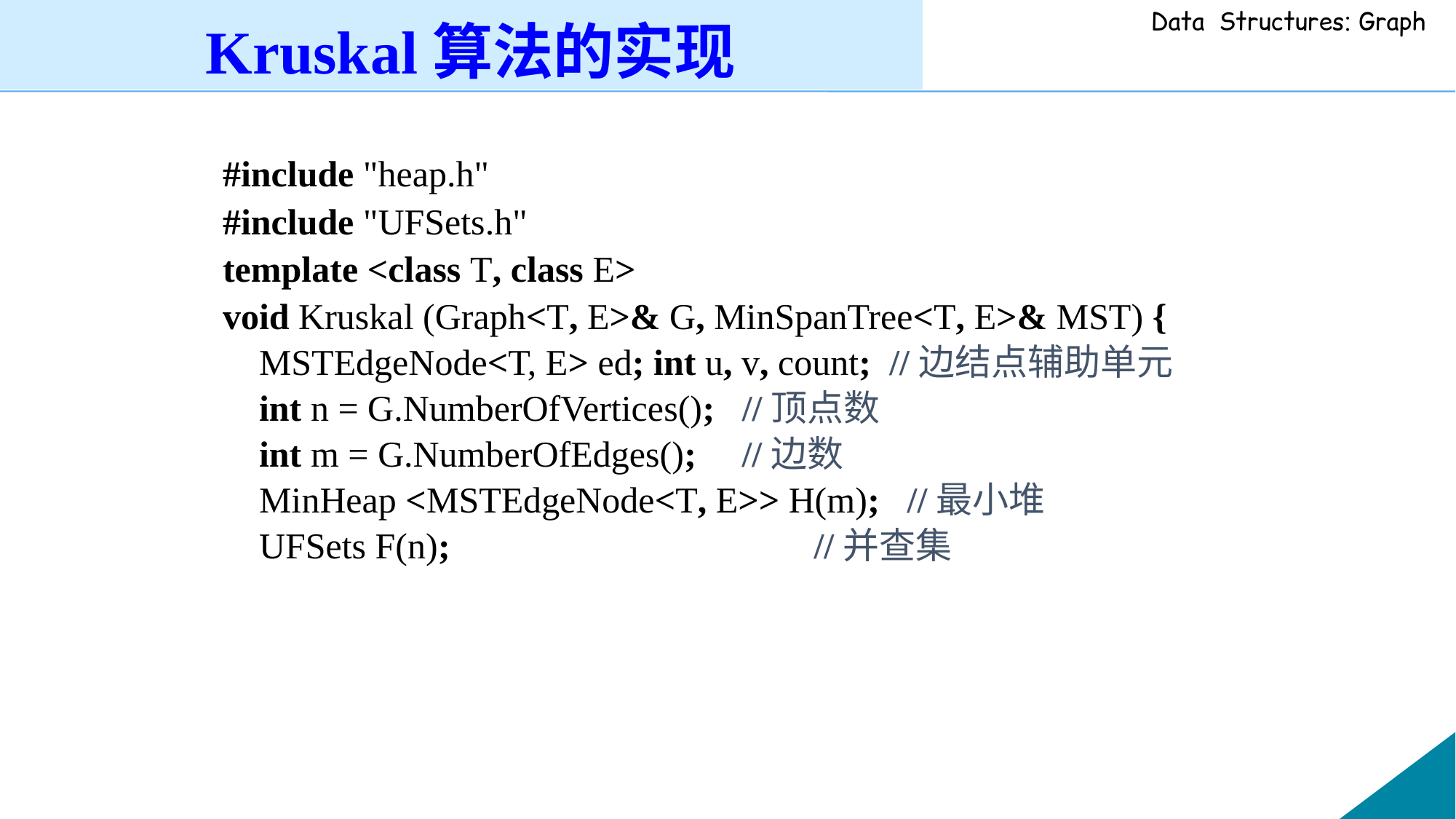

# Kruskal算法的实现

#include "heap.h"
#include "UFSets.h"
template <class T, class E>
void Kruskal (Graph<T, E>& G, MinSpanTree<T, E>& MST) {
    MSTEdgeNode<T, E> ed; int u, v, count;  //边结点辅助单元
    int n = G.NumberOfVertices();   //顶点数
    int m = G.NumberOfEdges();     //边数
    MinHeap <MSTEdgeNode<T, E>> H(m);   //最小堆
    UFSets F(n);			     //并查集